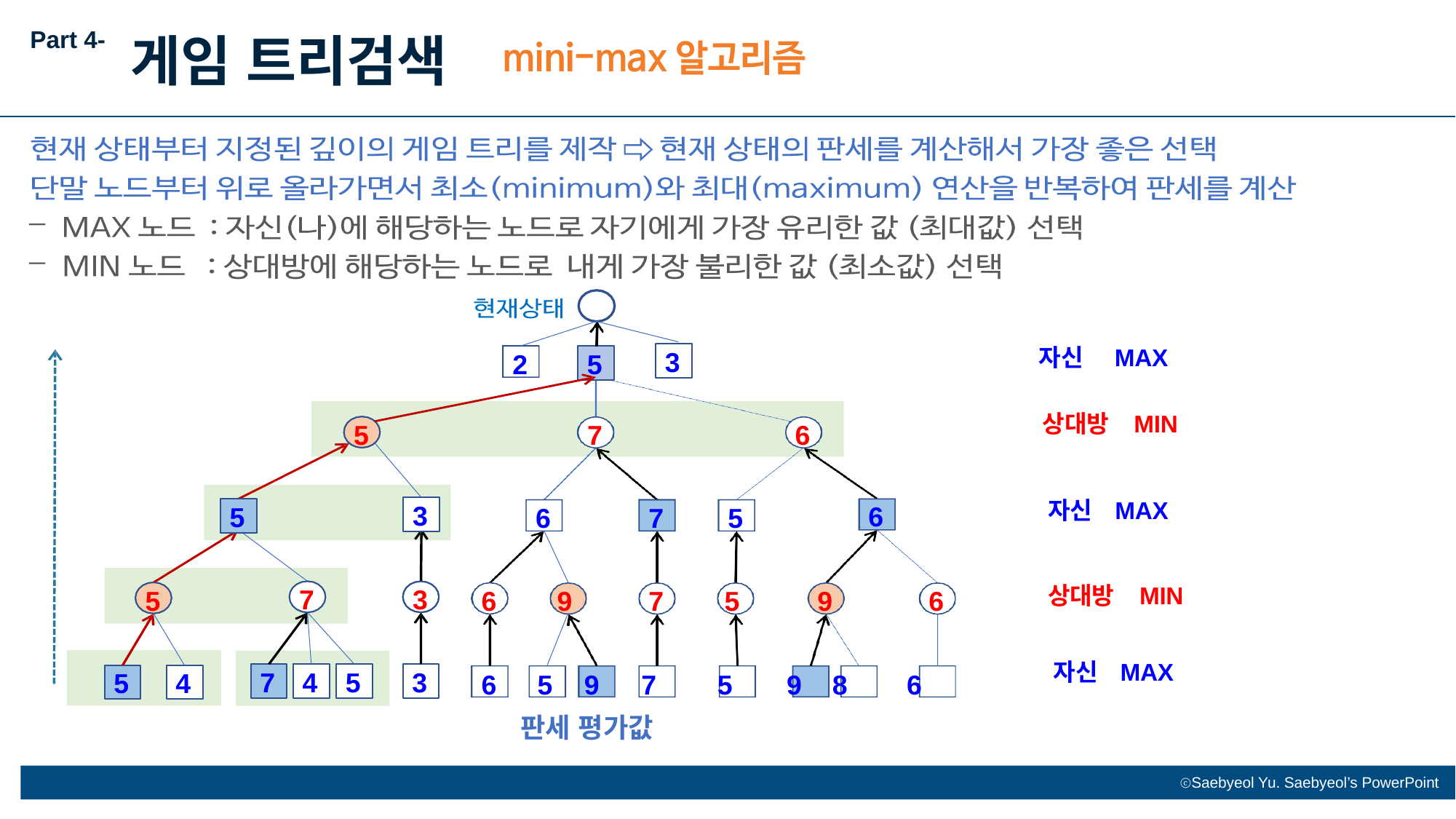

Part 4-
게임 트리검색

자신	MAX
3

2
5

상대방	MIN
5
7
6

자신	MAX
3
6
5
6
7
5

상대방	MIN
7
3

5
6	9
7	5
9
6

자신	MAX
6	5	9	7	5	9	8	6
판세 평가값
7
4
5
3
5
4